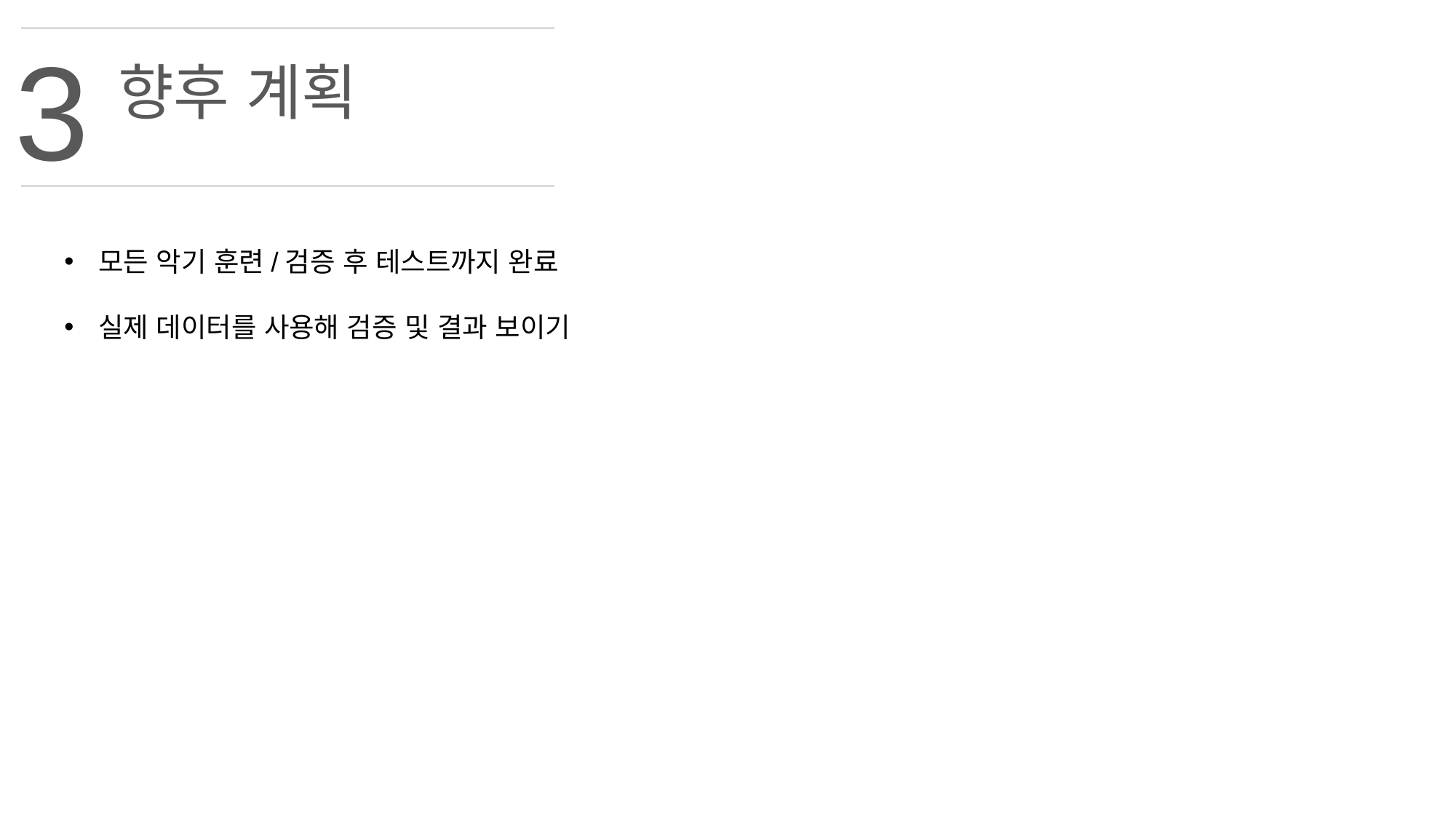

3
향후 계획
모든 악기 훈련/검증 후 테스트까지 완료

실제 데이터를 사용해 검증 및 결과 보이기